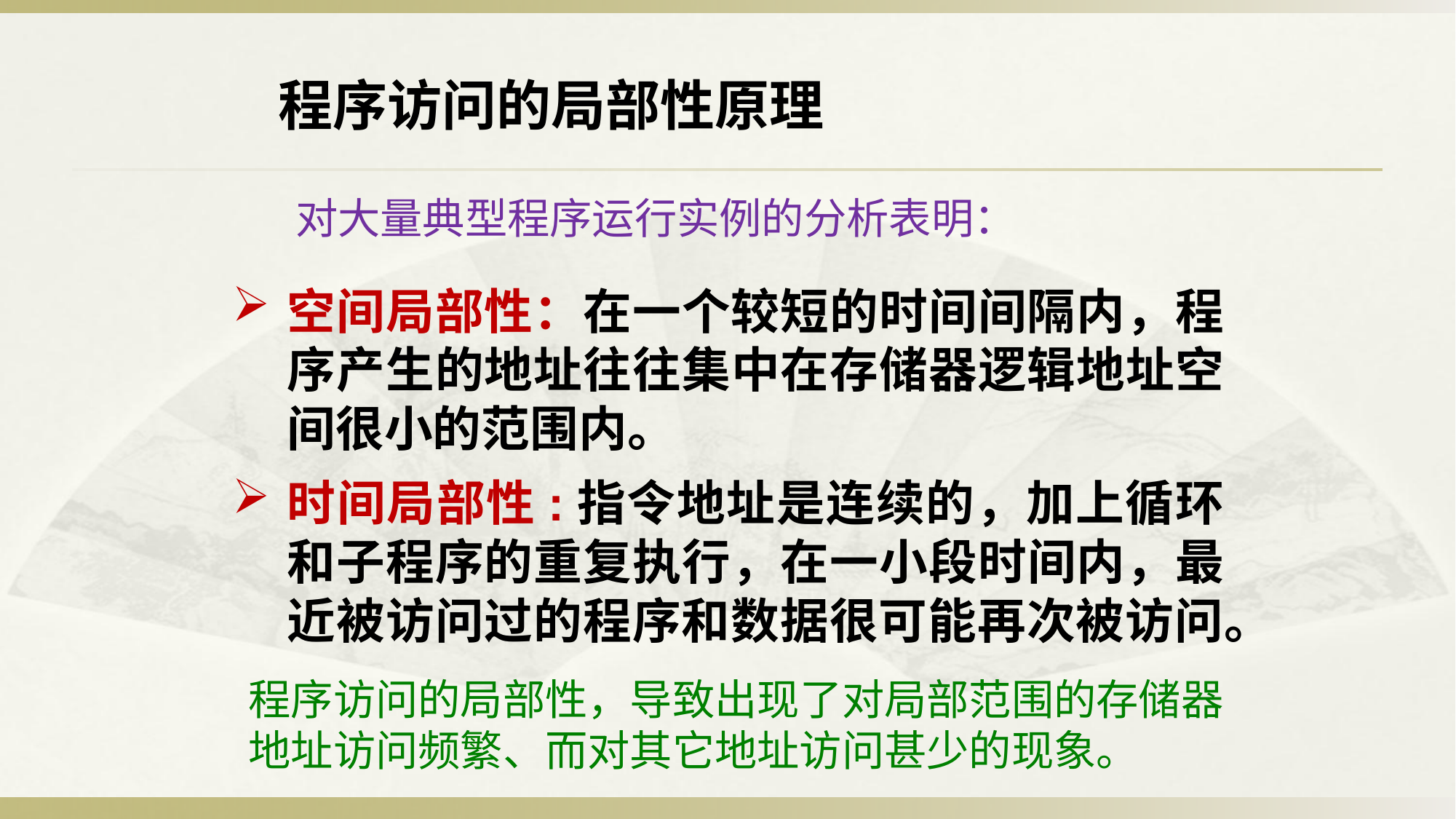

程序访问的局部性原理
对大量典型程序运行实例的分析表明：
空间局部性：在一个较短的时间间隔内，程序产生的地址往往集中在存储器逻辑地址空间很小的范围内。
时间局部性:指令地址是连续的，加上循环和子程序的重复执行，在一小段时间内，最近被访问过的程序和数据很可能再次被访问。
程序访问的局部性，导致出现了对局部范围的存储器地址访问频繁、而对其它地址访问甚少的现象。